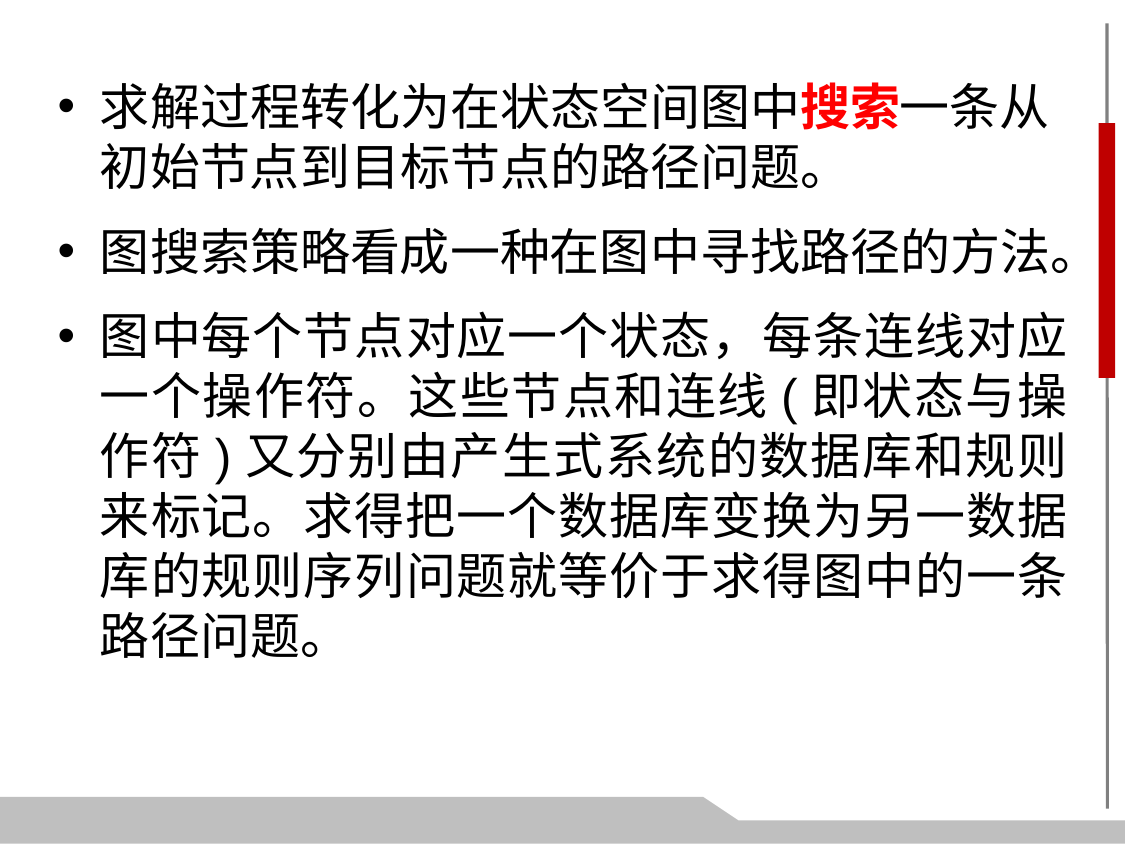

求解过程转化为在状态空间图中搜索一条从初始节点到目标节点的路径问题。
图搜索策略看成一种在图中寻找路径的方法。
图中每个节点对应一个状态，每条连线对应一个操作符。这些节点和连线(即状态与操作符)又分别由产生式系统的数据库和规则来标记。求得把一个数据库变换为另一数据库的规则序列问题就等价于求得图中的一条路径问题。